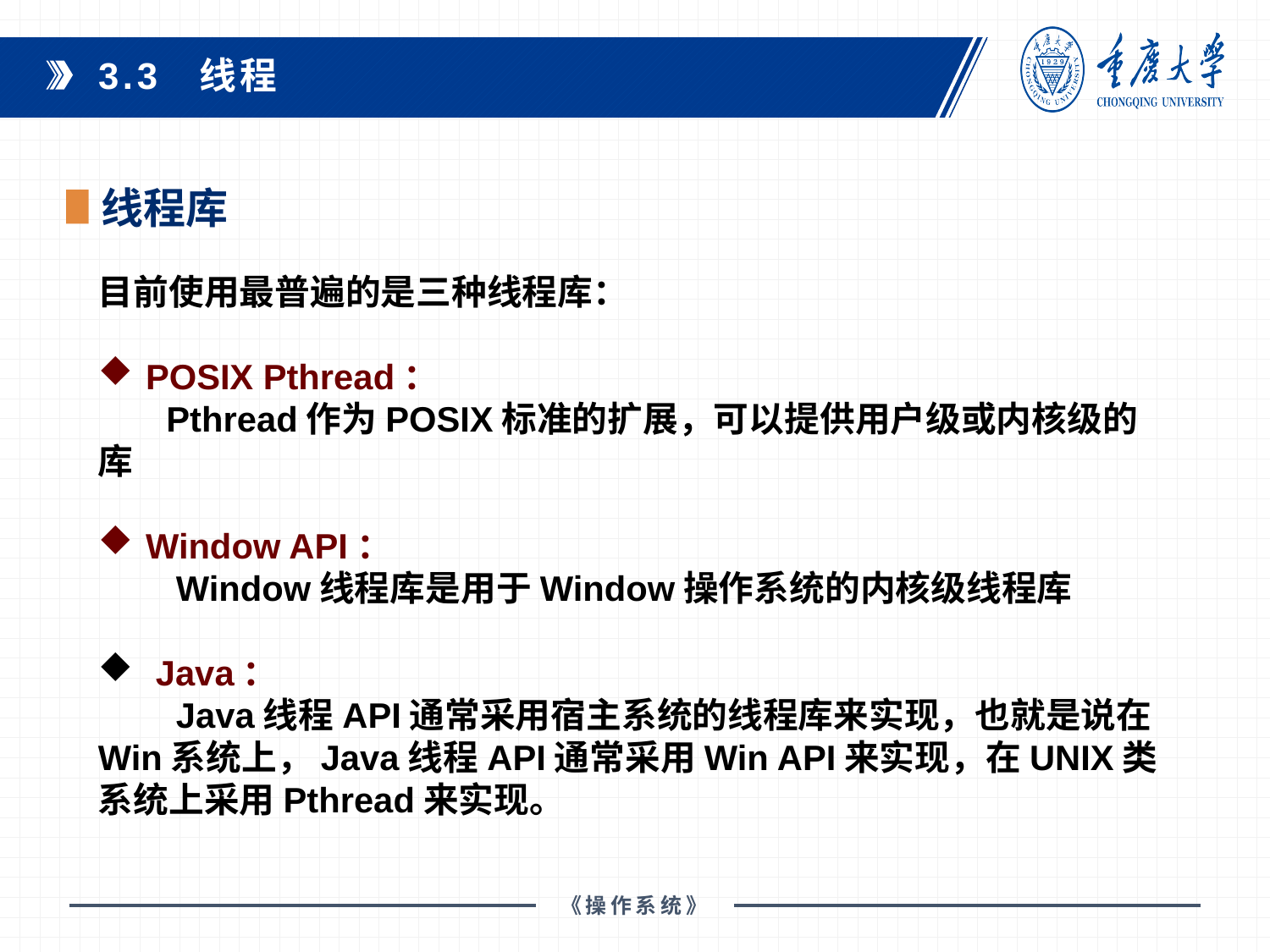

3.3  线程

线程库

目前使用最普遍的是三种线程库：

POSIX Pthread：
       Pthread作为POSIX标准的扩展，可以提供用户级或内核级的库

Window API：
        Window线程库是用于Window操作系统的内核级线程库

 Java：
        Java线程API通常采用宿主系统的线程库来实现，也就是说在Win系统上，Java线程API通常采用Win API来实现，在UNIX类系统上采用Pthread来实现。